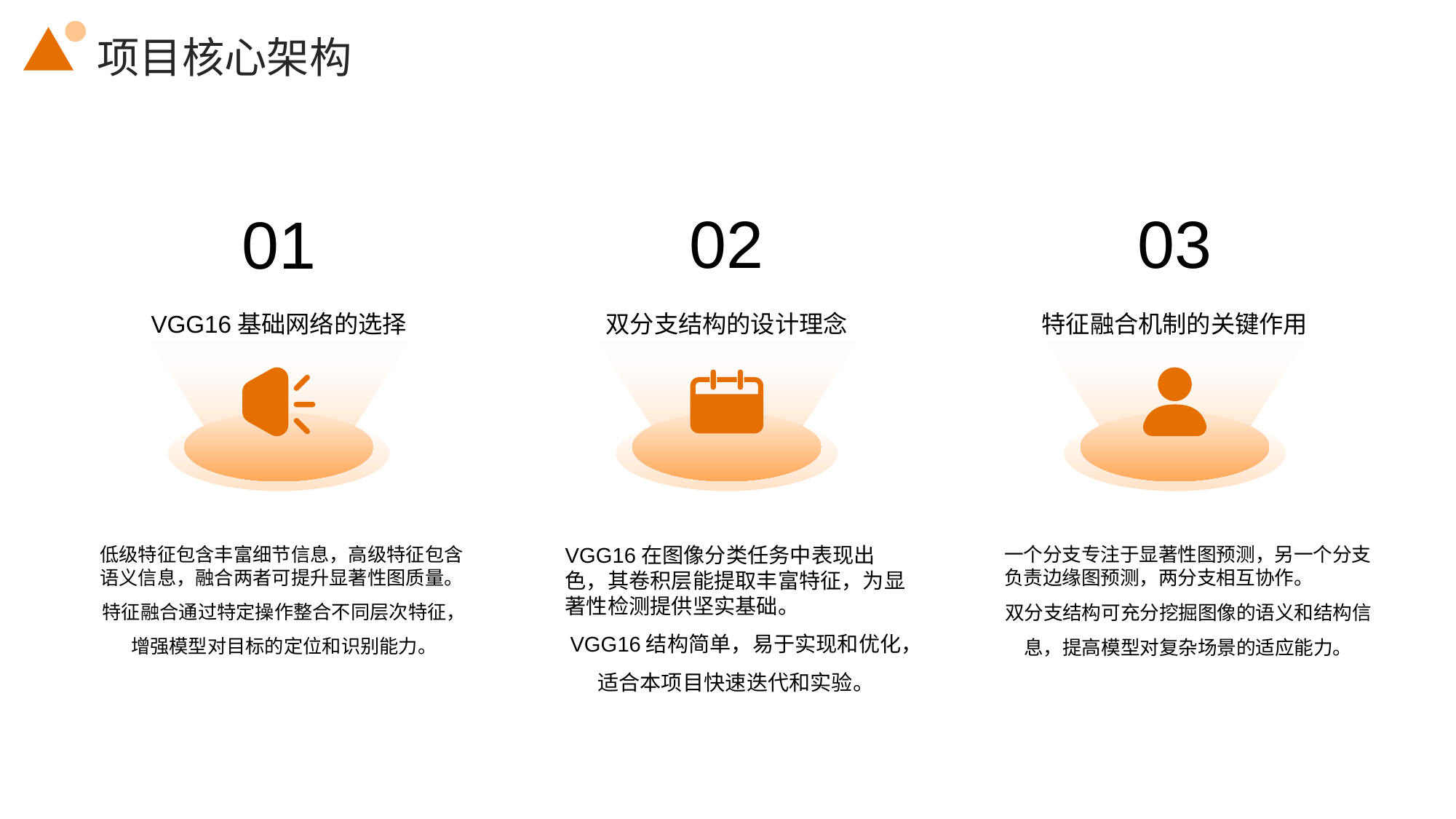

项目核心架构

02
03
01
VGG16基础网络的选择
特征融合机制的关键作用
双分支结构的设计理念

VGG16在图像分类任务中表现出色，其卷积层能提取丰富特征，为显著性检测提供坚实基础。
VGG16结构简单，易于实现和优化，适合本项目快速迭代和实验。
一个分支专注于显著性图预测，另一个分支负责边缘图预测，两分支相互协作。
双分支结构可充分挖掘图像的语义和结构信息，提高模型对复杂场景的适应能力。
低级特征包含丰富细节信息，高级特征包含语义信息，融合两者可提升显著性图质量。
特征融合通过特定操作整合不同层次特征，增强模型对目标的定位和识别能力。